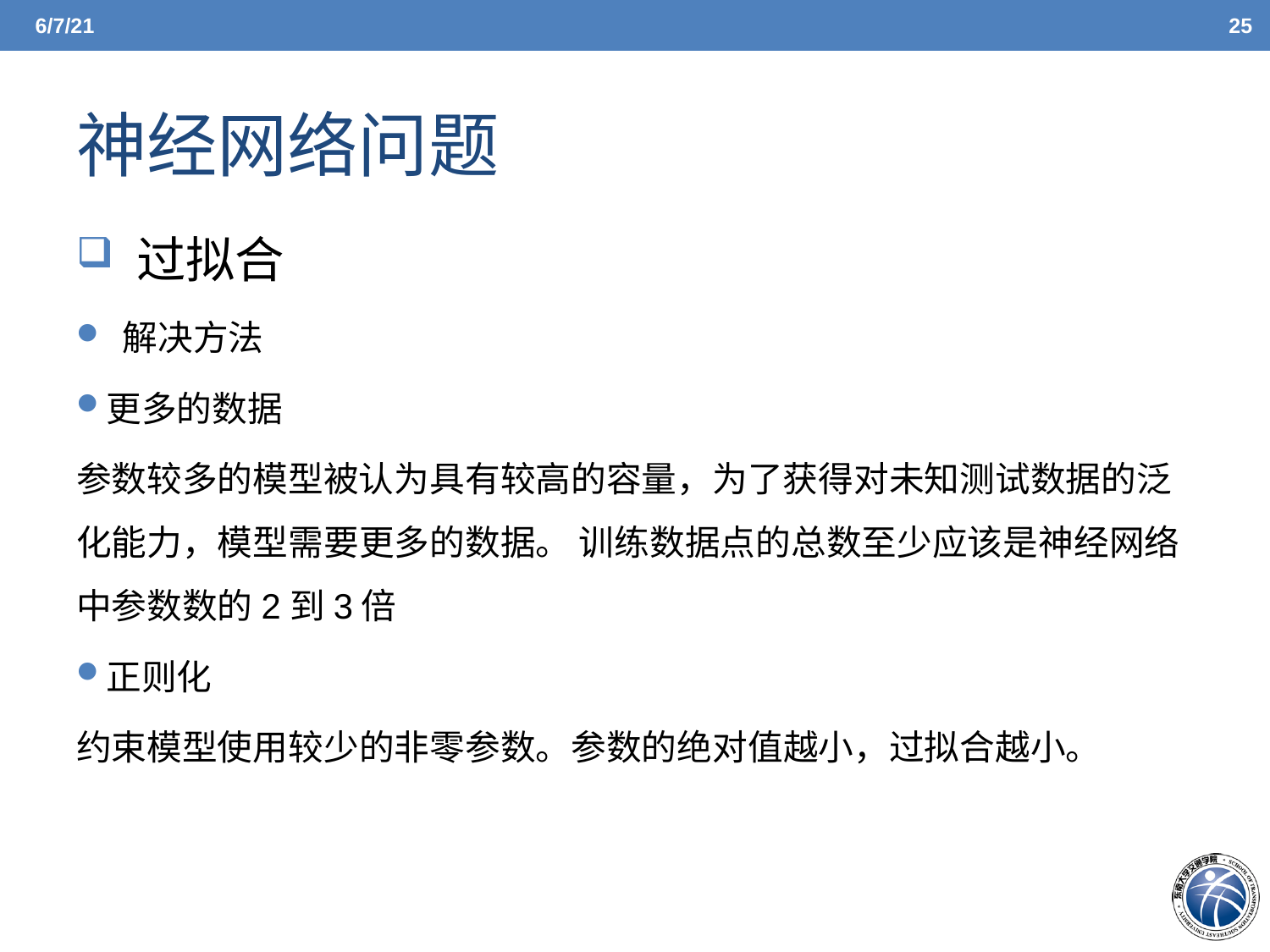

6/7/21
25
# 神经网络问题
 过拟合
 解决方法
更多的数据
参数较多的模型被认为具有较高的容量，为了获得对未知测试数据的泛化能力，模型需要更多的数据。 训练数据点的总数至少应该是神经网络中参数数的2到3倍
正则化
约束模型使用较少的非零参数。参数的绝对值越小，过拟合越小。